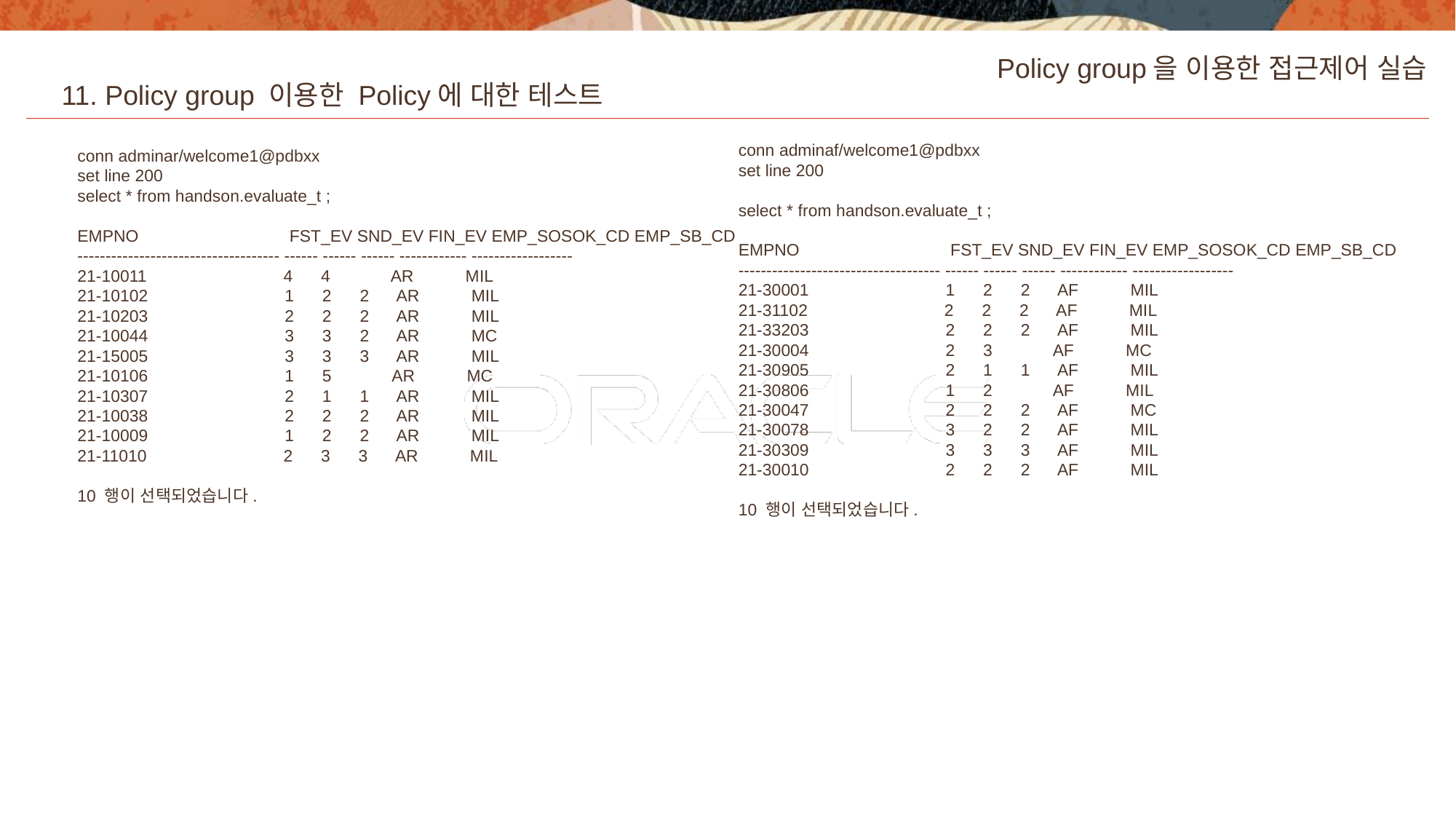

Policy group을 이용한 접근제어 실습
11. Policy group 이용한 Policy에 대한 테스트

conn adminaf/welcome1@pdbxx
set line 200

select * from handson.evaluate_t ;

EMPNO                                FST_EV SND_EV FIN_EV EMP_SOSOK_CD EMP_SB_CD
------------------------------------ ------ ------ ------ ------------ ------------------
21-30001                             1      2      2      AF           MIL
21-31102                             2      2      2      AF           MIL
21-33203                             2      2      2      AF           MIL
21-30004                             2      3             AF           MC
21-30905                             2      1      1      AF           MIL
21-30806                             1      2             AF           MIL
21-30047                             2      2      2      AF           MC
21-30078                             3      2      2      AF           MIL
21-30309                             3      3      3      AF           MIL
21-30010                             2      2      2      AF           MIL

10 행이 선택되었습니다.
conn adminar/welcome1@pdbxx
set line 200
select * from handson.evaluate_t ;

EMPNO                                FST_EV SND_EV FIN_EV EMP_SOSOK_CD EMP_SB_CD
------------------------------------ ------ ------ ------ ------------ ------------------
21-10011                             4      4             AR           MIL
21-10102                             1      2      2      AR           MIL
21-10203                             2      2      2      AR           MIL
21-10044                             3      3      2      AR           MC
21-15005                             3      3      3      AR           MIL
21-10106                             1      5             AR           MC
21-10307                             2      1      1      AR           MIL
21-10038                             2      2      2      AR           MIL
21-10009                             1      2      2      AR           MIL
21-11010                             2      3      3      AR           MIL

10 행이 선택되었습니다.
50
Copyright © 2020, Oracle and/or its affiliates. All rights reserved.